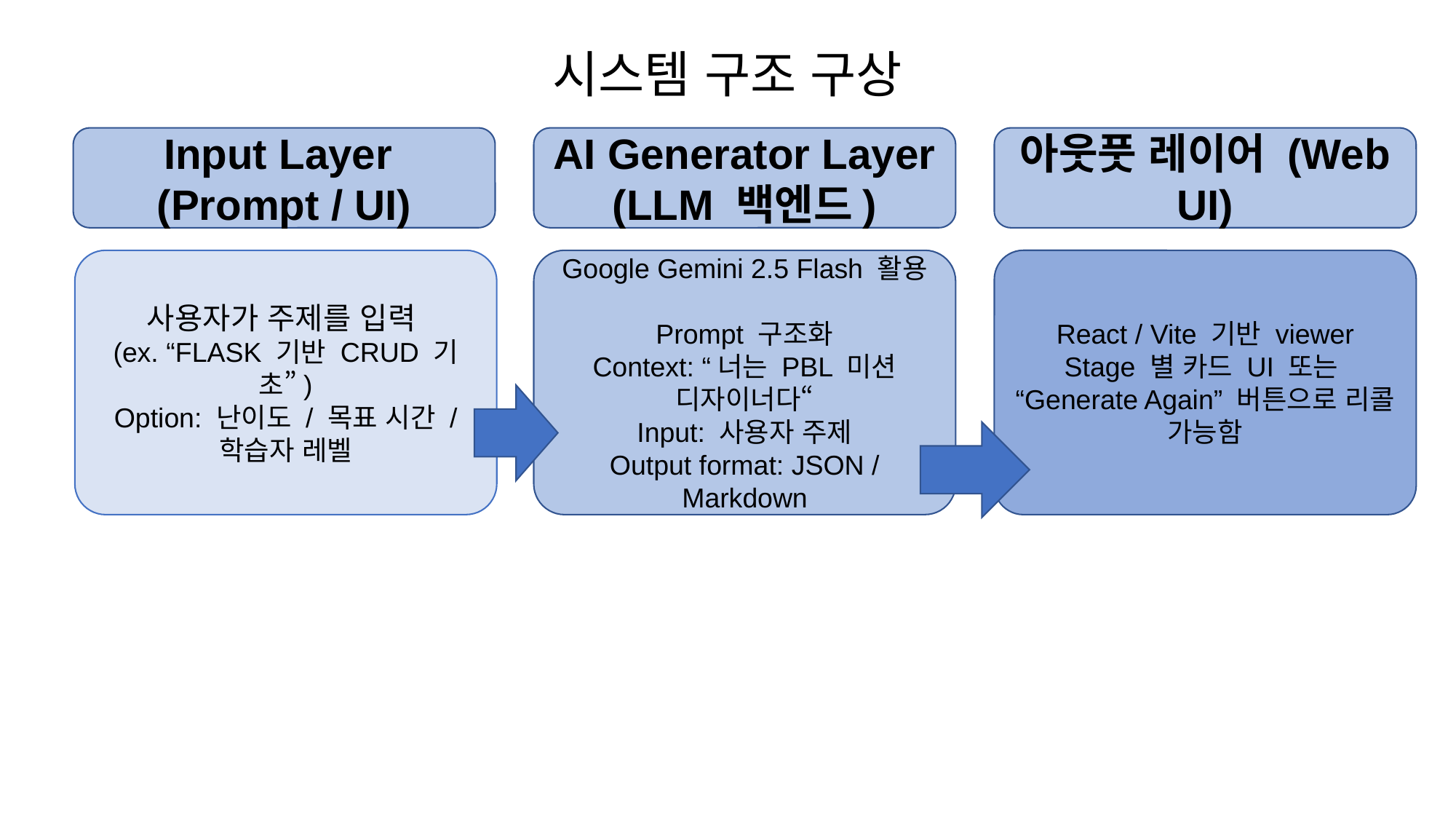

# 시스템 구조 구상
Input Layer
(Prompt / UI)
AI Generator Layer
(LLM 백엔드)
아웃풋 레이어 (Web UI)
사용자가 주제를 입력
(ex. “FLASK 기반 CRUD 기초”)
Option: 난이도 / 목표 시간 / 학습자 레벨
Google Gemini 2.5 Flash 활용

Prompt 구조화
Context: “너는 PBL 미션 디자이너다“
Input: 사용자 주제
Output format: JSON / Markdown
React / Vite 기반 viewer
Stage 별 카드 UI 또는
“Generate Again” 버튼으로 리콜 가능함